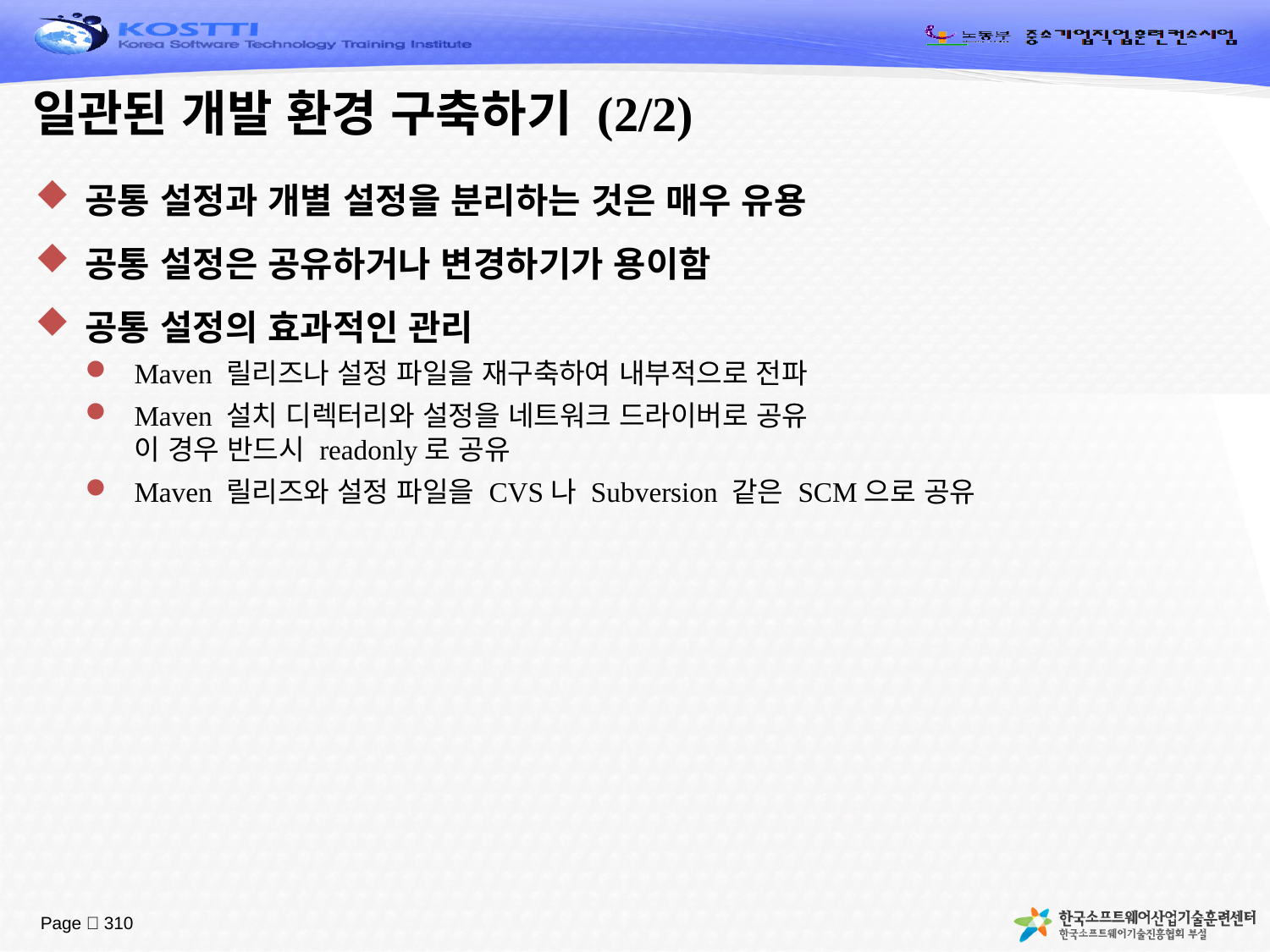

# 일관된 개발 환경 구축하기 (2/2)
공통 설정과 개별 설정을 분리하는 것은 매우 유용
공통 설정은 공유하거나 변경하기가 용이함
공통 설정의 효과적인 관리
Maven 릴리즈나 설정 파일을 재구축하여 내부적으로 전파
Maven 설치 디렉터리와 설정을 네트워크 드라이버로 공유
이 경우 반드시 readonly로 공유
Maven 릴리즈와 설정 파일을 CVS나 Subversion 같은 SCM으로 공유